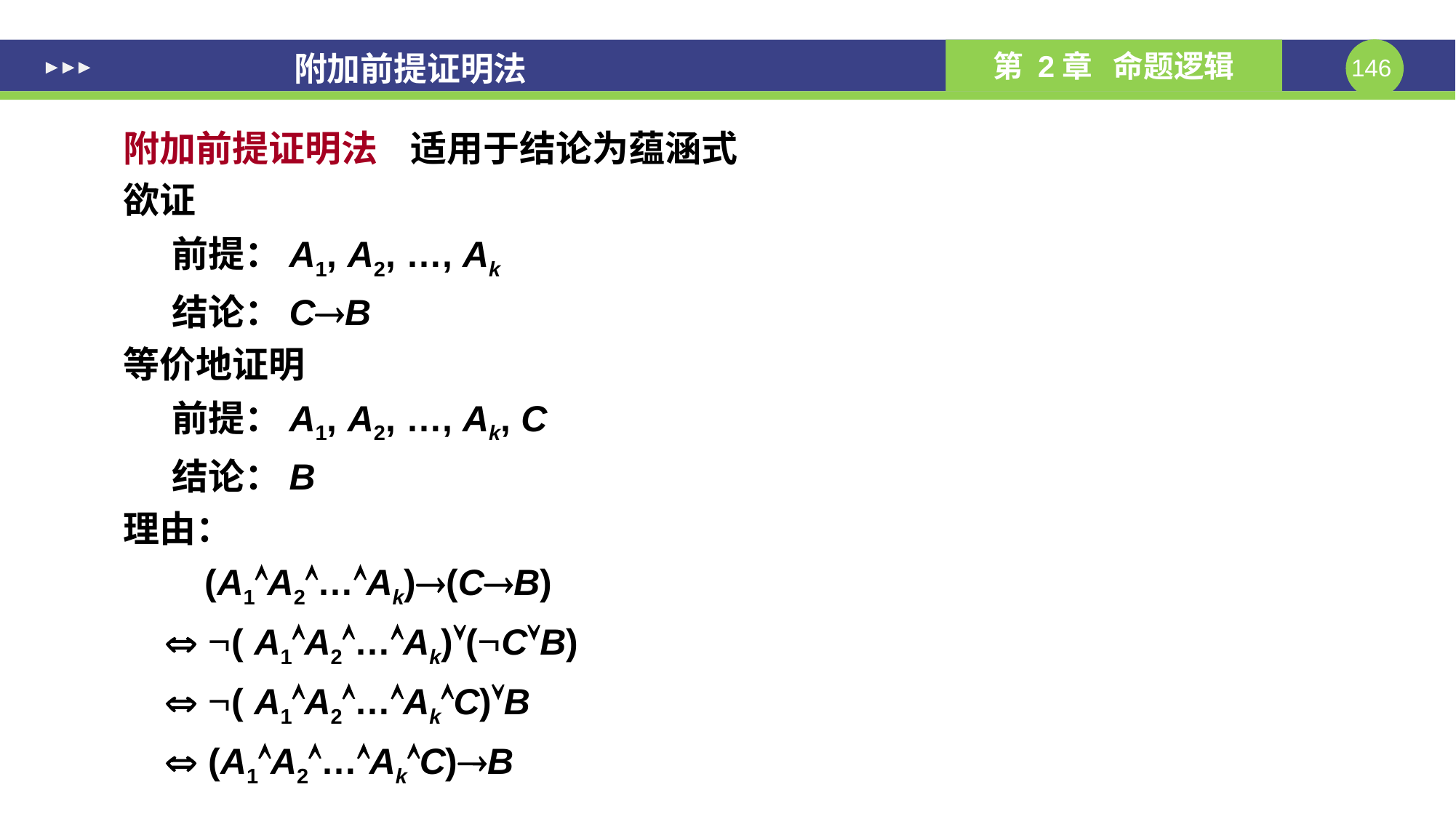

# 附加前提证明法
附加前提证明法    适用于结论为蕴涵式
欲证
     前提：A1, A2, …, Ak
     结论：C→B
等价地证明
     前提：A1, A2, …, Ak, C
     结论：B
理由：
        (A1∧A2∧…∧Ak)→(C→B)
    ⇔ ¬( A1∧A2∧…∧Ak)∨(¬C∨B)
    ⇔ ¬( A1∧A2∧…∧Ak∧C)∨B
    ⇔ (A1∧A2∧…∧Ak∧C)→B